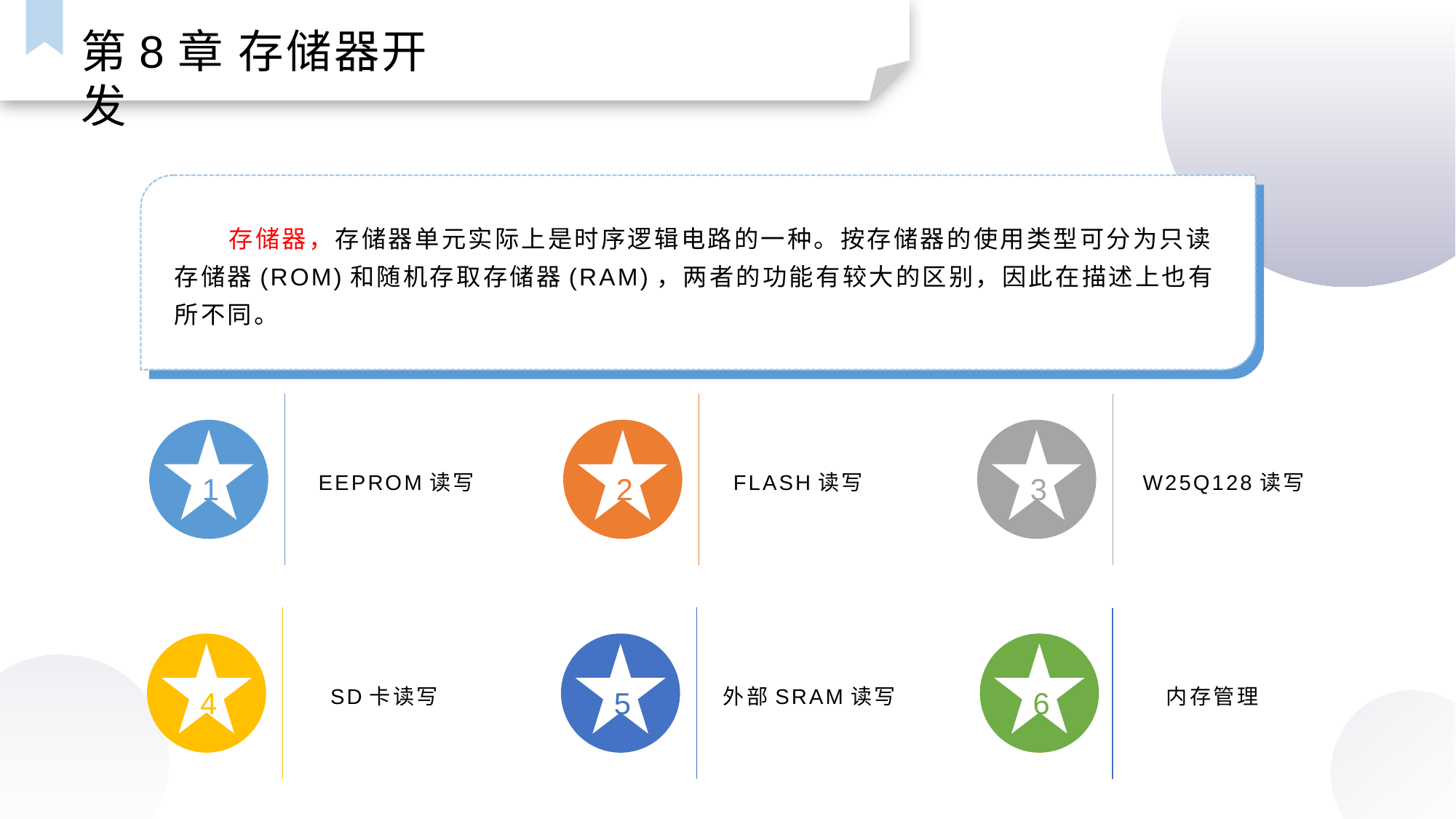

第8章 存储器开发

存储器，存储器单元实际上是时序逻辑电路的一种。按存储器的使用类型可分为只读存储器(ROM)和随机存取存储器(RAM)，两者的功能有较大的区别，因此在描述上也有所不同。
FLASH读写
EEPROM读写
W25Q128读写

1
2
3
内存管理
SD卡读写
外部SRAM读写

4
5
6